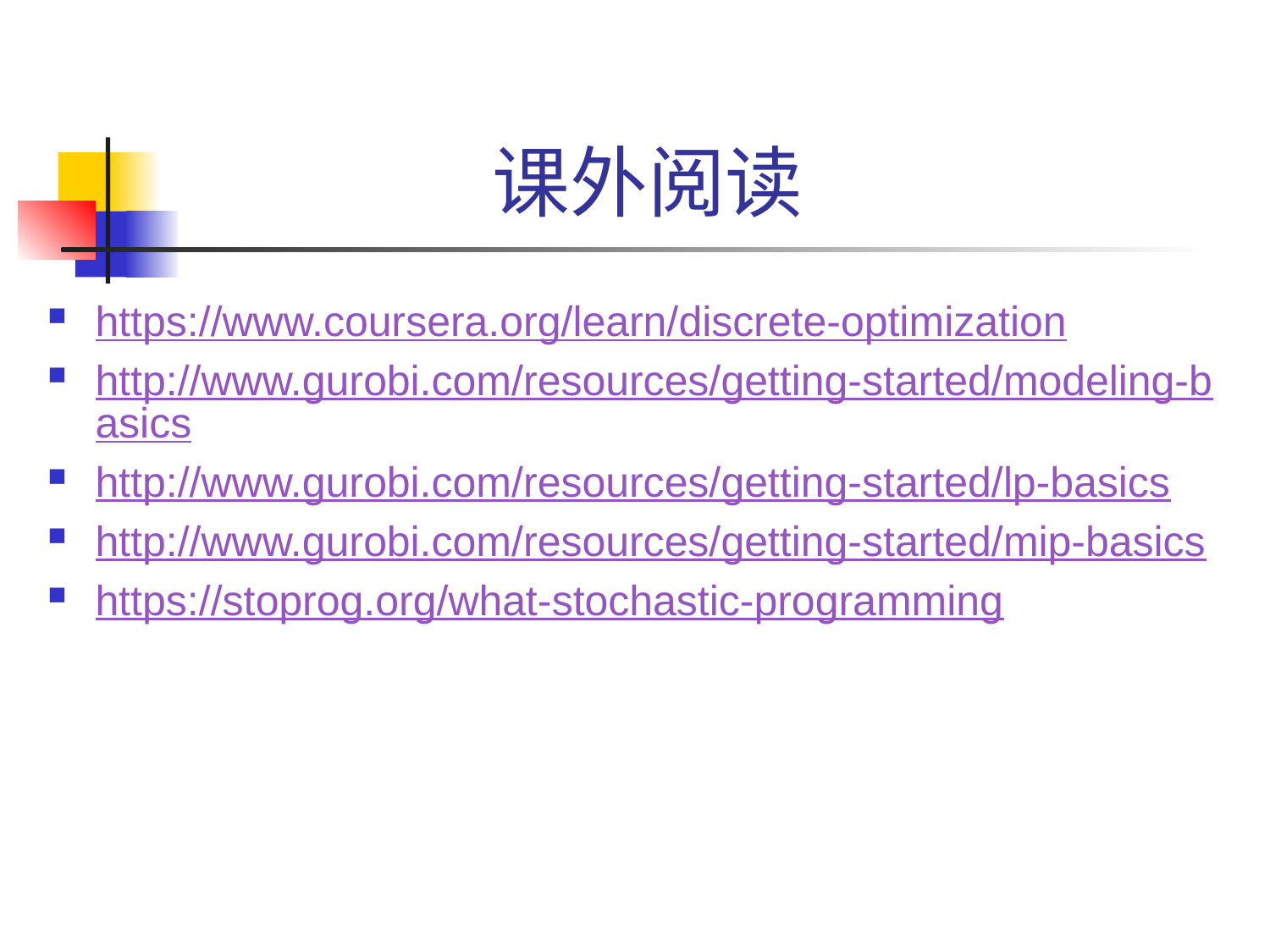

# 课外阅读
https://www.coursera.org/learn/discrete-optimization
http://www.gurobi.com/resources/getting-started/modeling-basics
http://www.gurobi.com/resources/getting-started/lp-basics
http://www.gurobi.com/resources/getting-started/mip-basics
https://stoprog.org/what-stochastic-programming